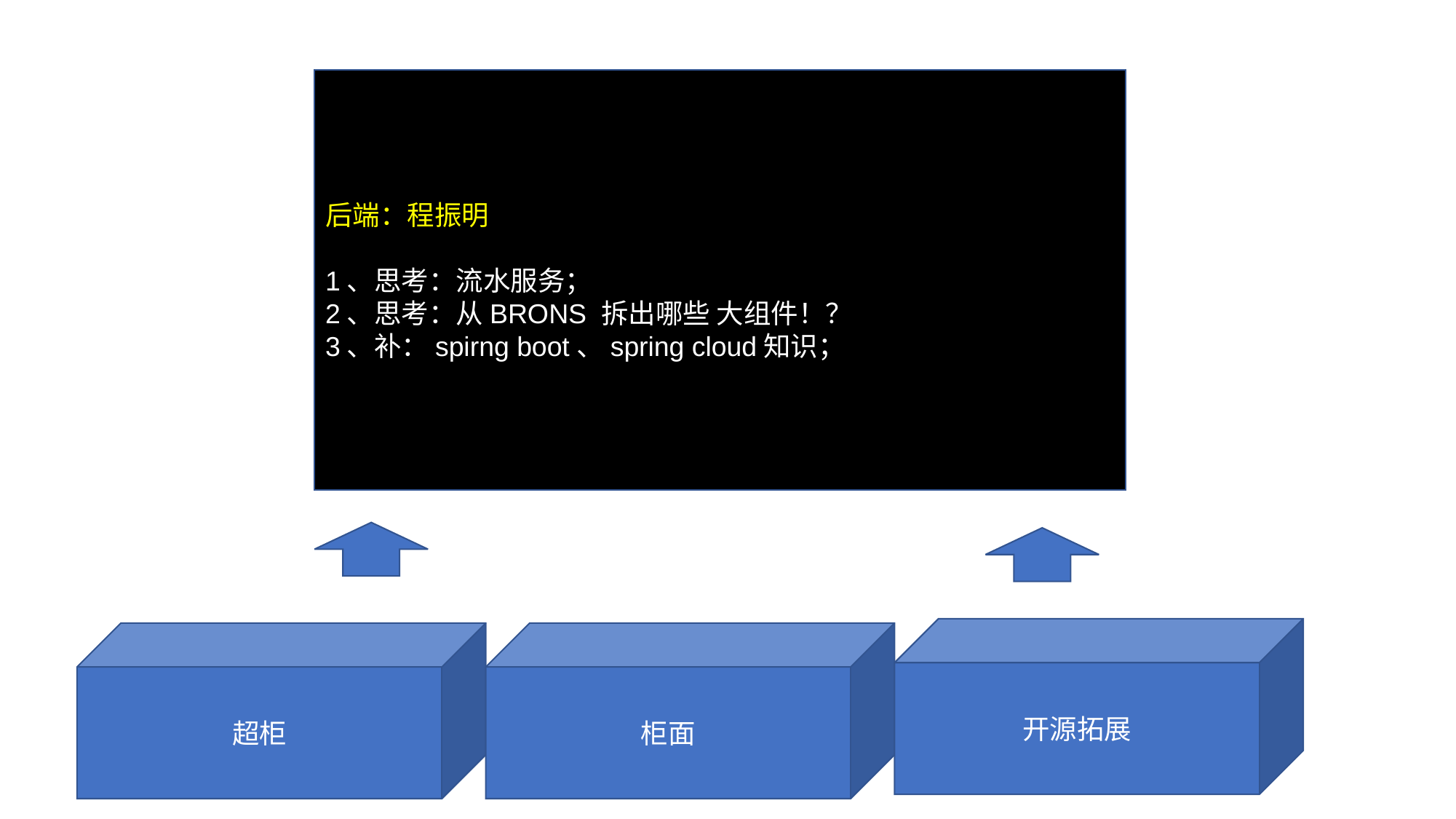

后端：程振明

1、思考：流水服务；
2、思考：从BRONS 拆出哪些 大组件！？
3、补：spirng boot、spring cloud知识；

开源拓展
超柜
柜面